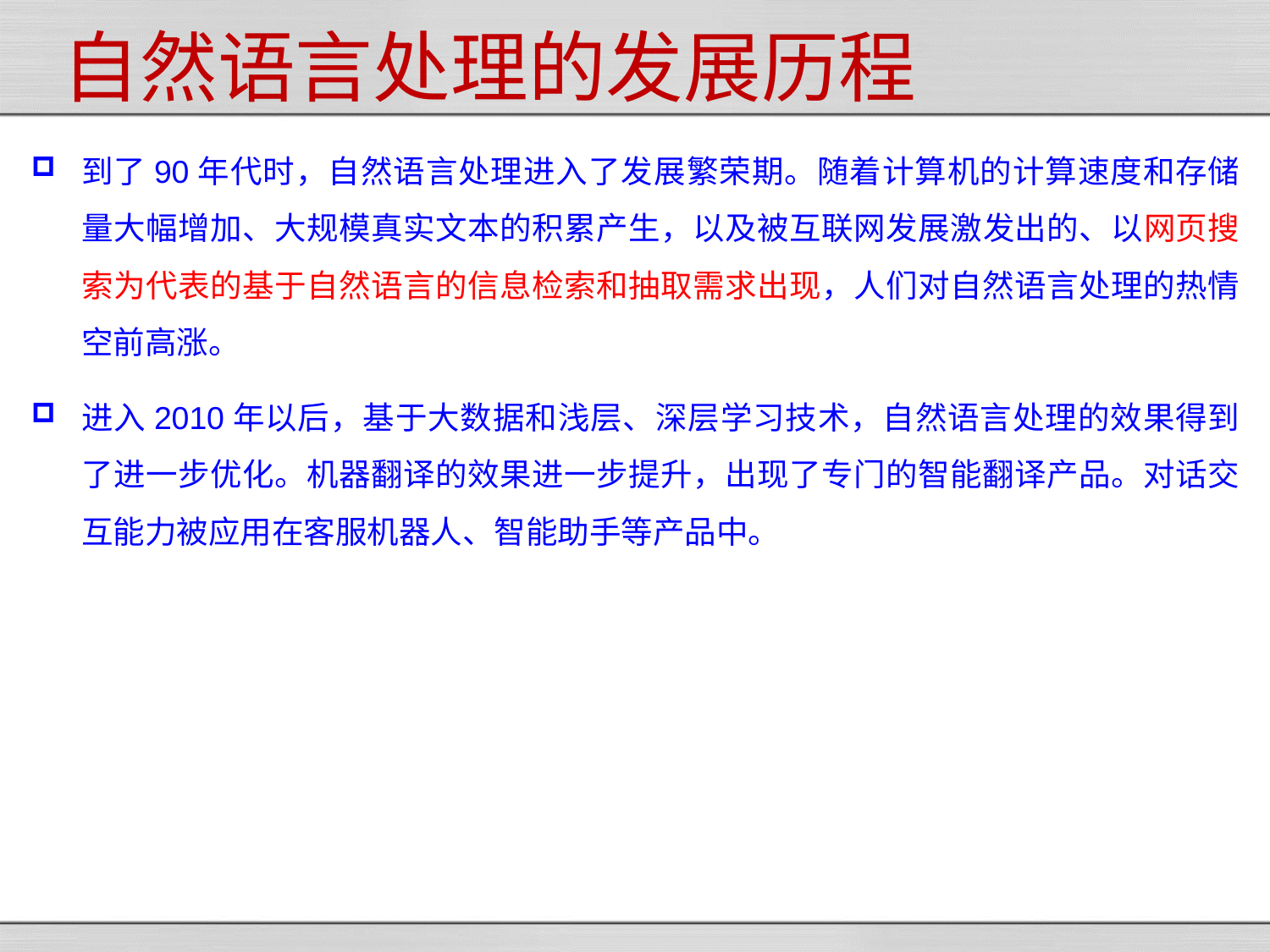

自然语言处理的发展历程
到了90年代时，自然语言处理进入了发展繁荣期。随着计算机的计算速度和存储量大幅增加、大规模真实文本的积累产生，以及被互联网发展激发出的、以网页搜索为代表的基于自然语言的信息检索和抽取需求出现，人们对自然语言处理的热情空前高涨。
进入2010年以后，基于大数据和浅层、深层学习技术，自然语言处理的效果得到了进一步优化。机器翻译的效果进一步提升，出现了专门的智能翻译产品。对话交互能力被应用在客服机器人、智能助手等产品中。